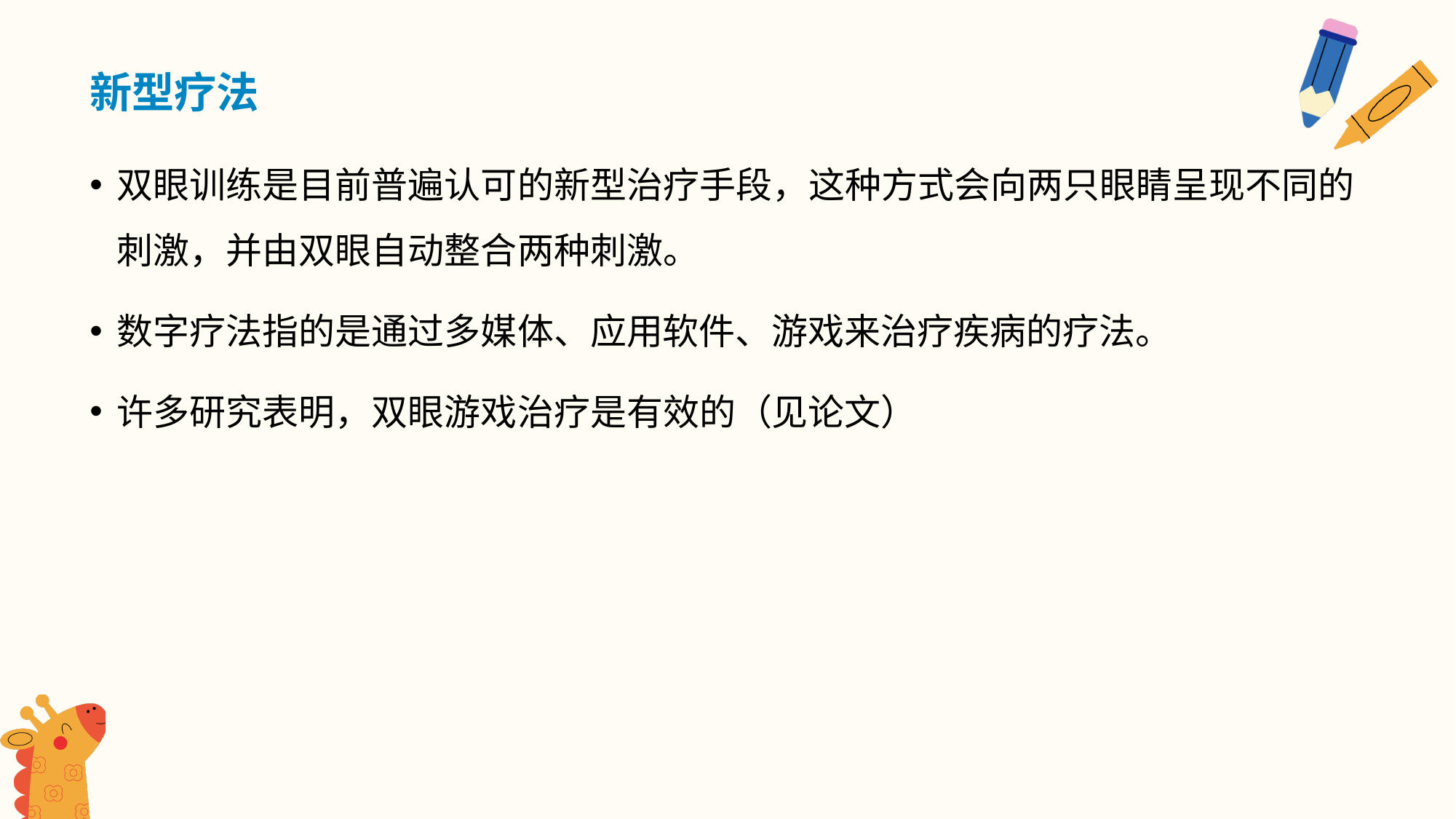

# 新型疗法
双眼训练是目前普遍认可的新型治疗手段，这种方式会向两只眼睛呈现不同的刺激，并由双眼自动整合两种刺激。
数字疗法指的是通过多媒体、应用软件、游戏来治疗疾病的疗法。
许多研究表明，双眼游戏治疗是有效的（见论文）